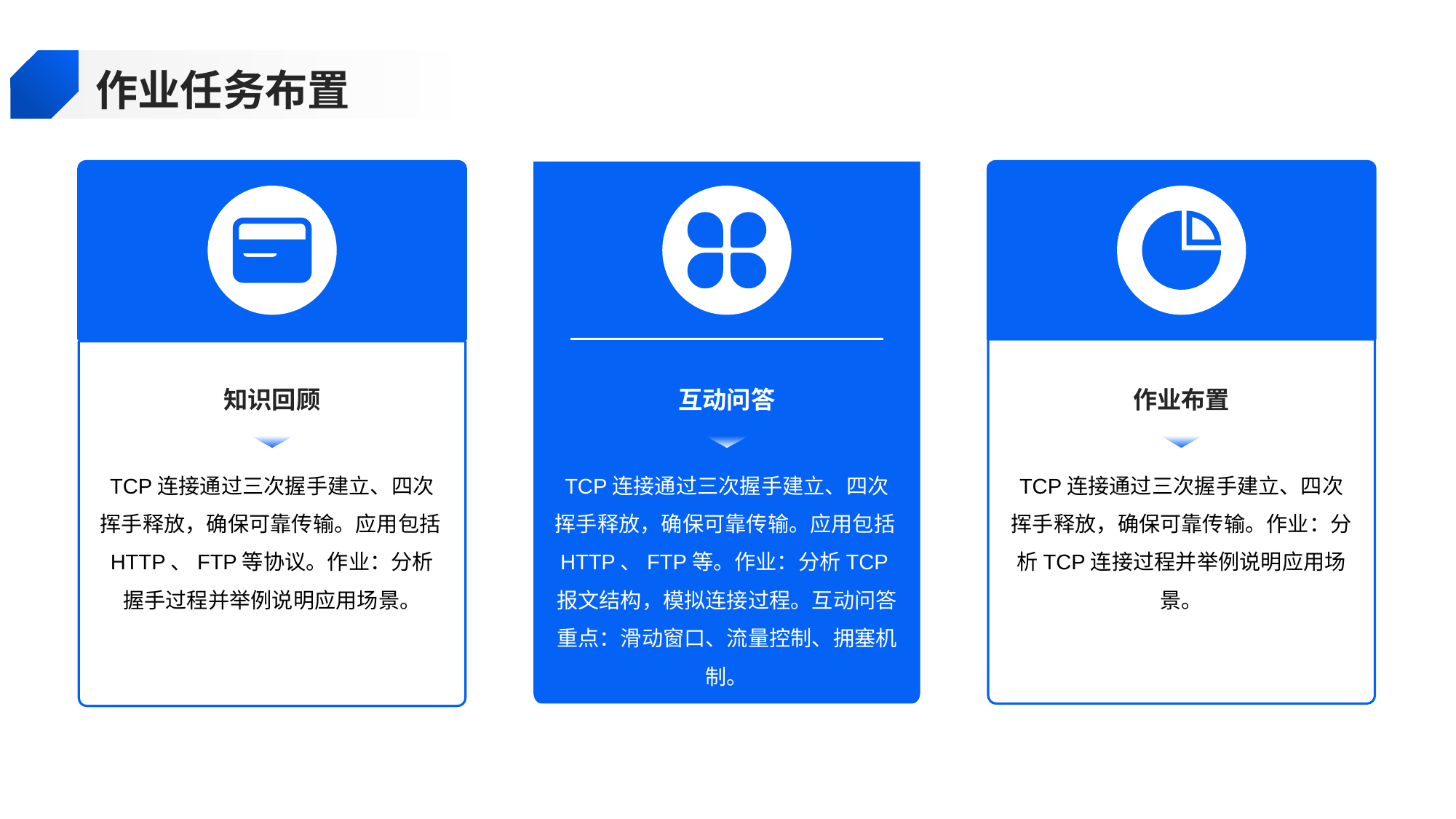

作业任务布置

知识回顾
互动问答
作业布置

TCP连接通过三次握手建立、四次挥手释放，确保可靠传输。应用包括HTTP、FTP等协议。作业：分析握手过程并举例说明应用场景。
TCP连接通过三次握手建立、四次挥手释放，确保可靠传输。应用包括HTTP、FTP等。作业：分析TCP报文结构，模拟连接过程。互动问答重点：滑动窗口、流量控制、拥塞机制。
TCP连接通过三次握手建立、四次挥手释放，确保可靠传输。作业：分析TCP连接过程并举例说明应用场景。